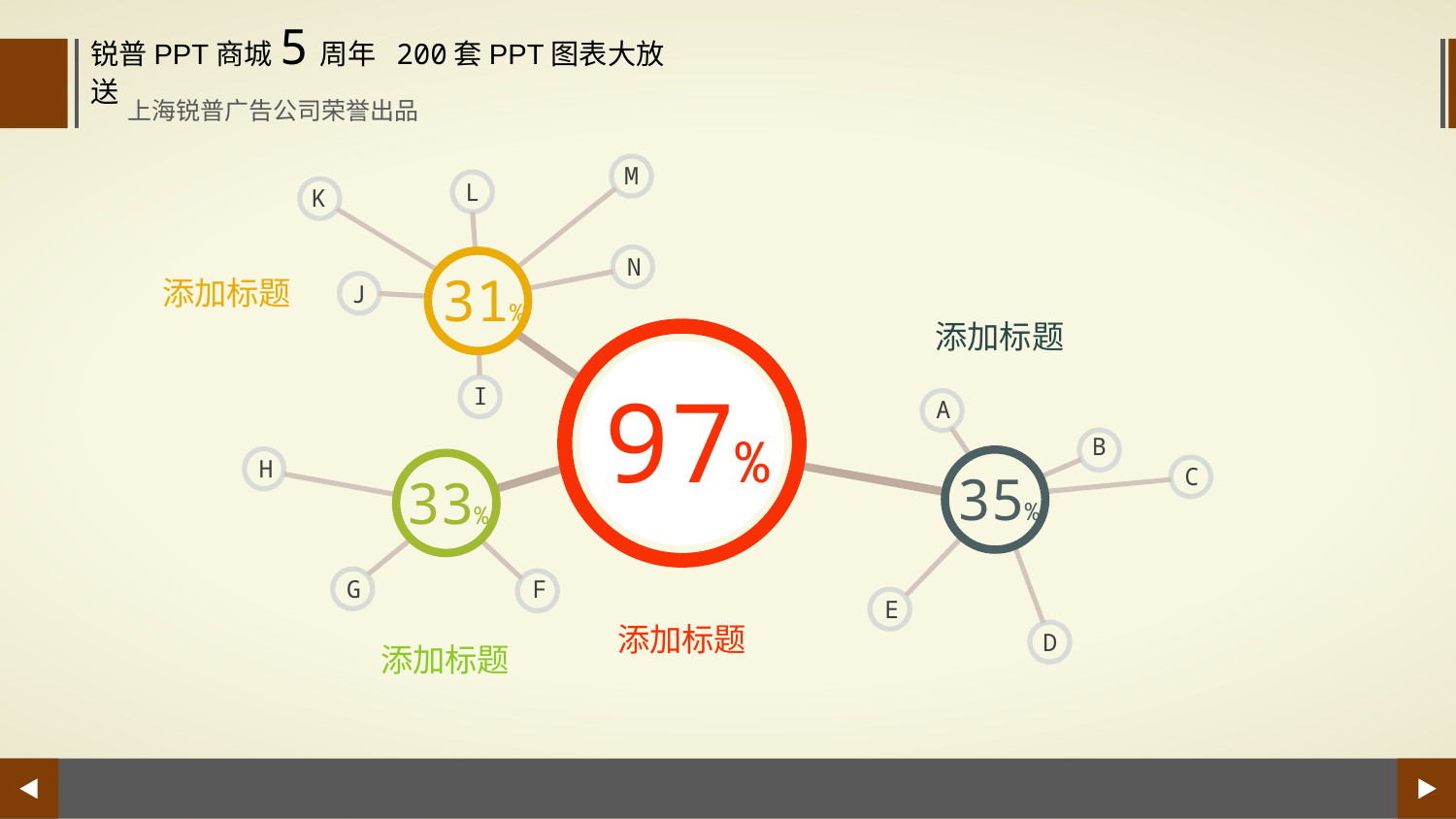

锐普PPT商城5周年  200套PPT图表大放送

上海锐普广告公司荣誉出品
M

L
K

N

31%
添加标题

J

添加标题

97%
I

A

B

H

C

35%

33%

G

F

E
添加标题

D
添加标题